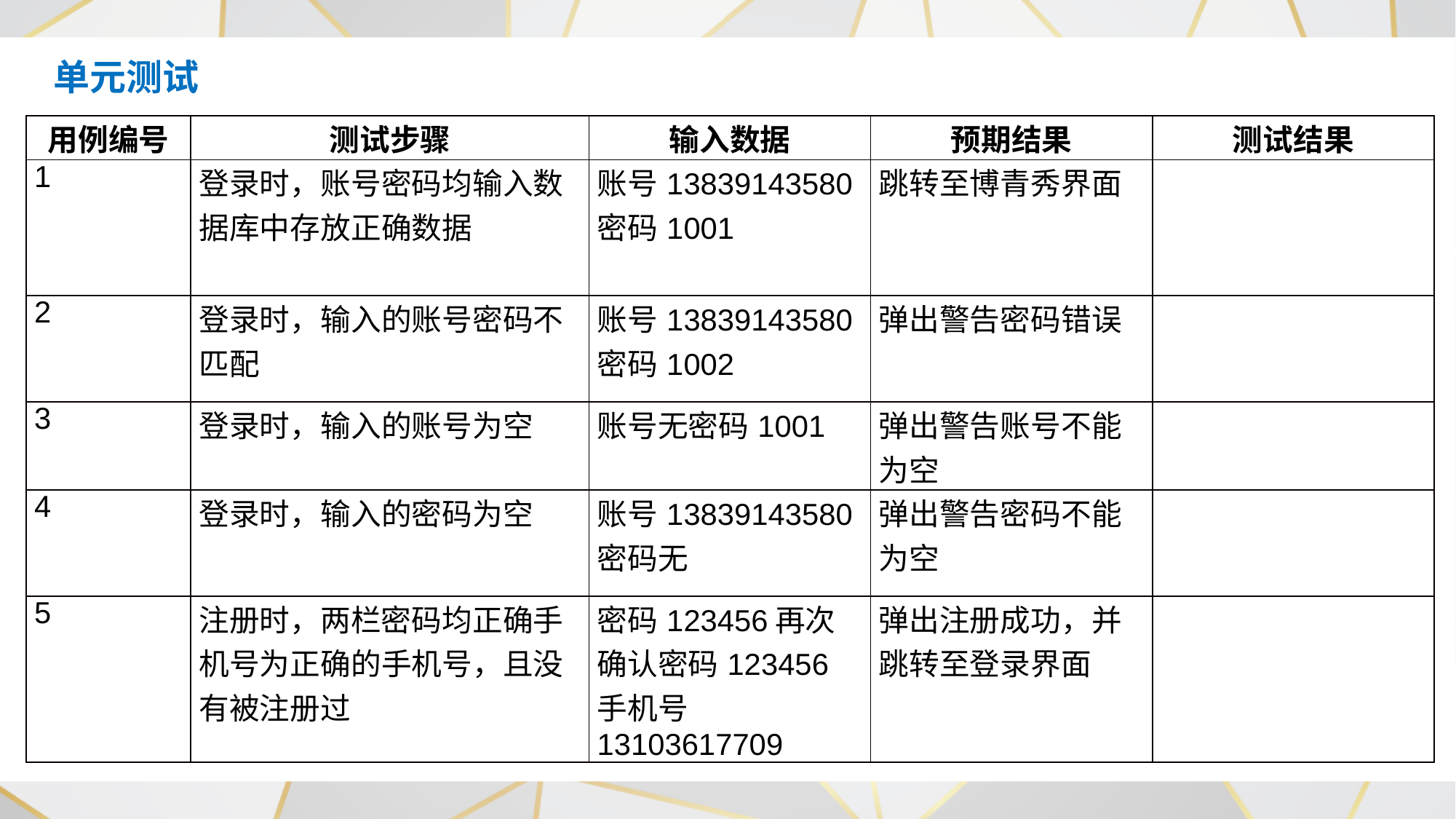

单元测试
| 用例编号 | 测试步骤 | 输入数据 | 预期结果 | 测试结果 |
| --- | --- | --- | --- | --- |
| 1 | 登录时，账号密码均输入数据库中存放正确数据 | 账号13839143580密码1001 | 跳转至博青秀界面 |  |
| 2 | 登录时，输入的账号密码不匹配 | 账号13839143580密码1002 | 弹出警告密码错误 |  |
| 3 | 登录时，输入的账号为空 | 账号无密码1001 | 弹出警告账号不能为空 |  |
| 4 | 登录时，输入的密码为空 | 账号13839143580密码无 | 弹出警告密码不能为空 |  |
| 5 | 注册时，两栏密码均正确手机号为正确的手机号，且没有被注册过 | 密码123456再次确认密码123456手机号13103617709 | 弹出注册成功，并跳转至登录界面 |  |